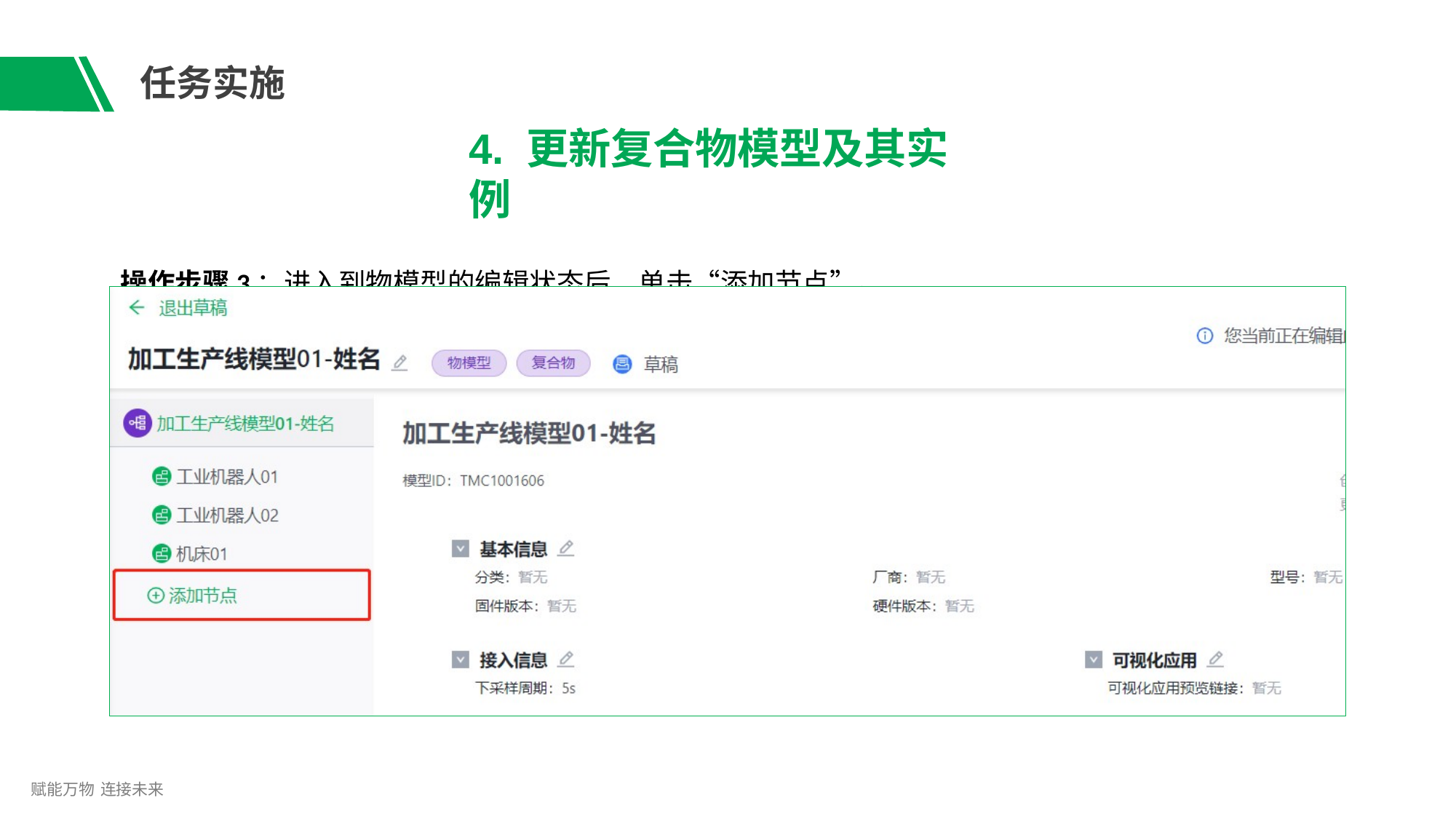

# 任务实施
4. 更新复合物模型及其实例
操作步骤3：进入到物模型的编辑状态后，单击“添加节点”。

赋能万物 连接未来